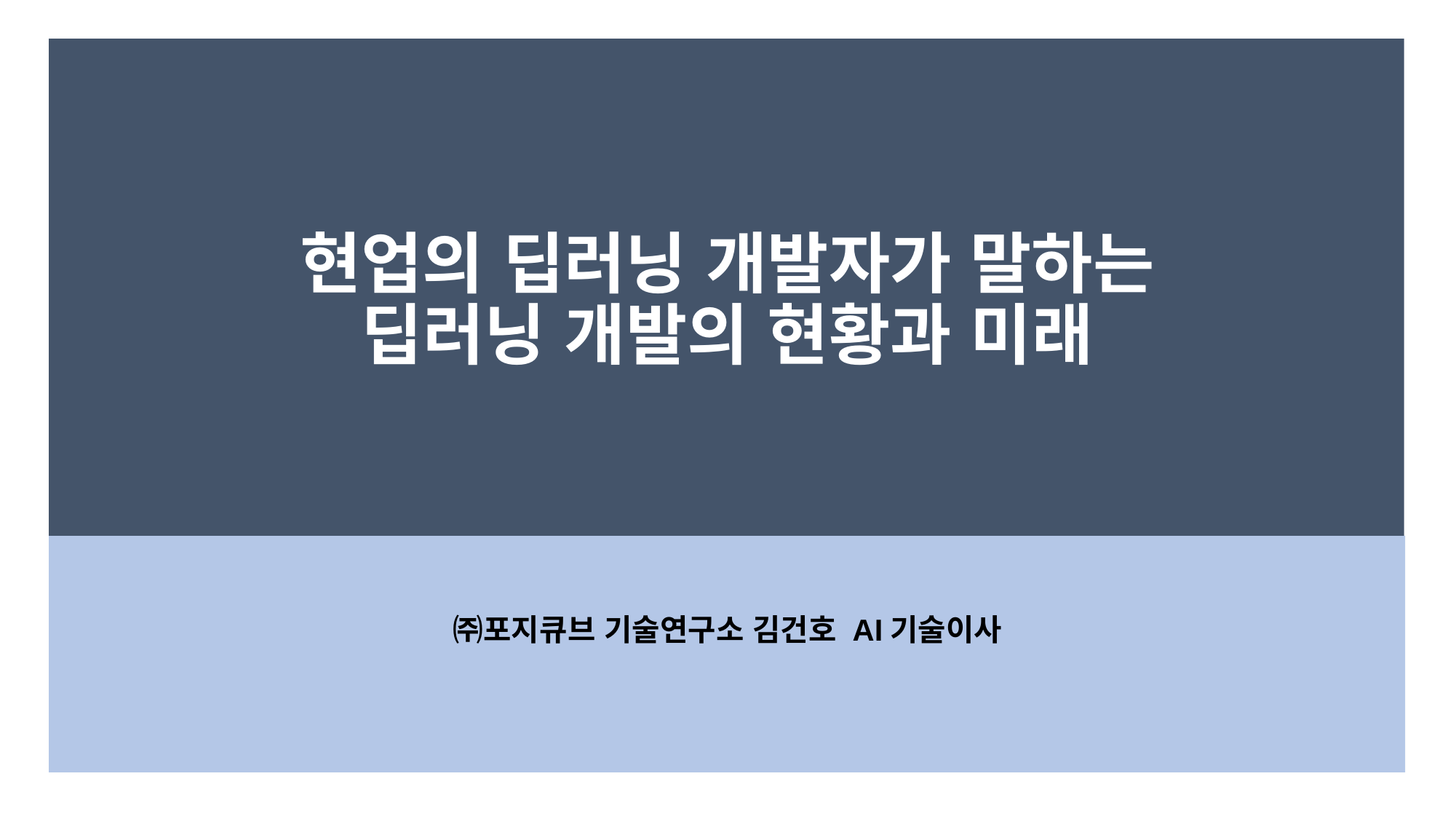

# 현업의 딥러닝 개발자가 말하는 딥러닝 개발의 현황과 미래

㈜포지큐브 기술연구소 김건호 AI기술이사